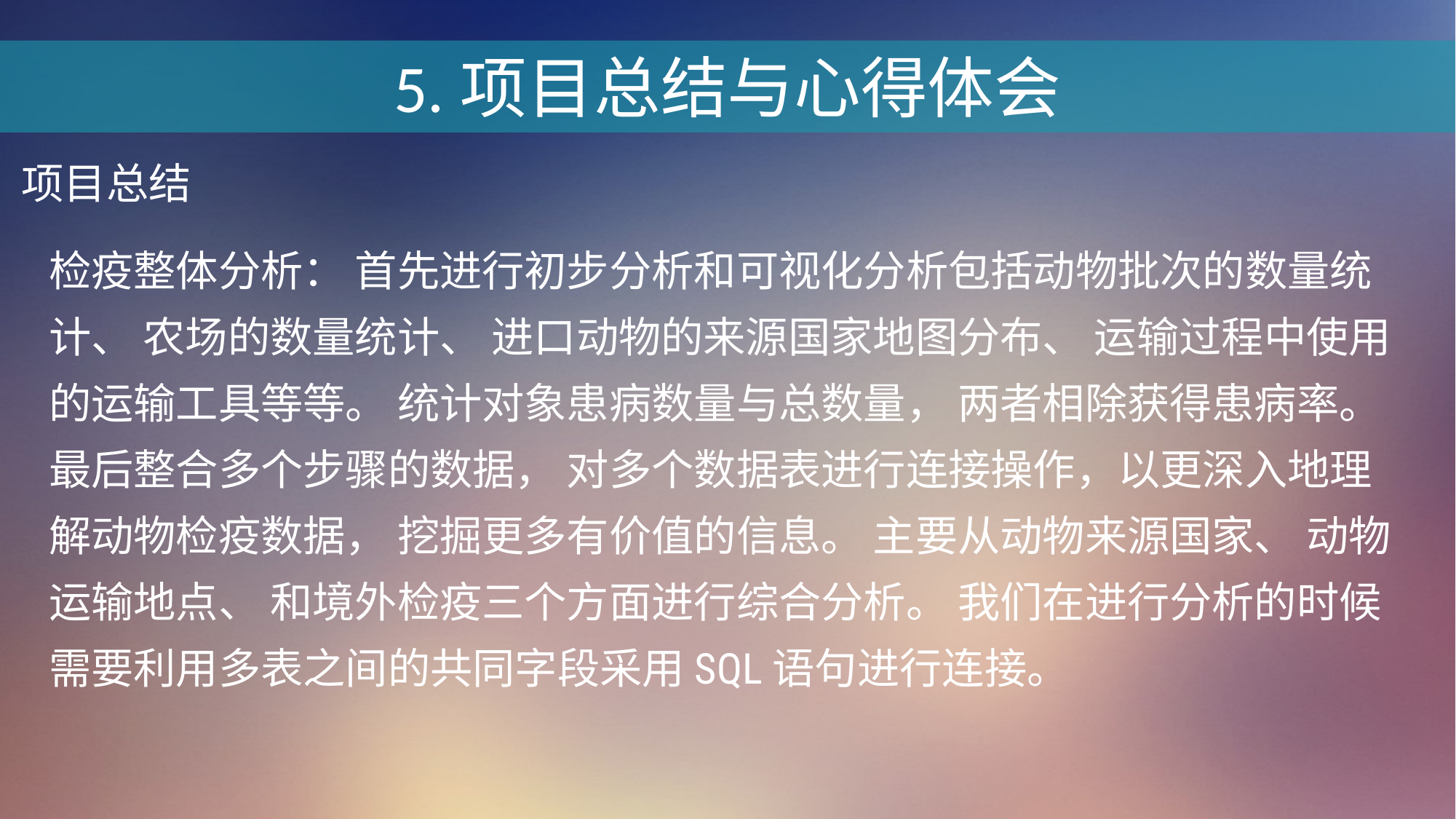

5.项目总结与心得体会

项目总结

检疫整体分析： 首先进行初步分析和可视化分析包括动物批次的数量统计、 农场的数量统计、 进口动物的来源国家地图分布、 运输过程中使用的运输工具等等。 统计对象患病数量与总数量， 两者相除获得患病率。 最后整合多个步骤的数据， 对多个数据表进行连接操作，以更深入地理解动物检疫数据， 挖掘更多有价值的信息。 主要从动物来源国家、 动物运输地点、 和境外检疫三个方面进行综合分析。 我们在进行分析的时候需要利用多表之间的共同字段采用SQL语句进行连接。